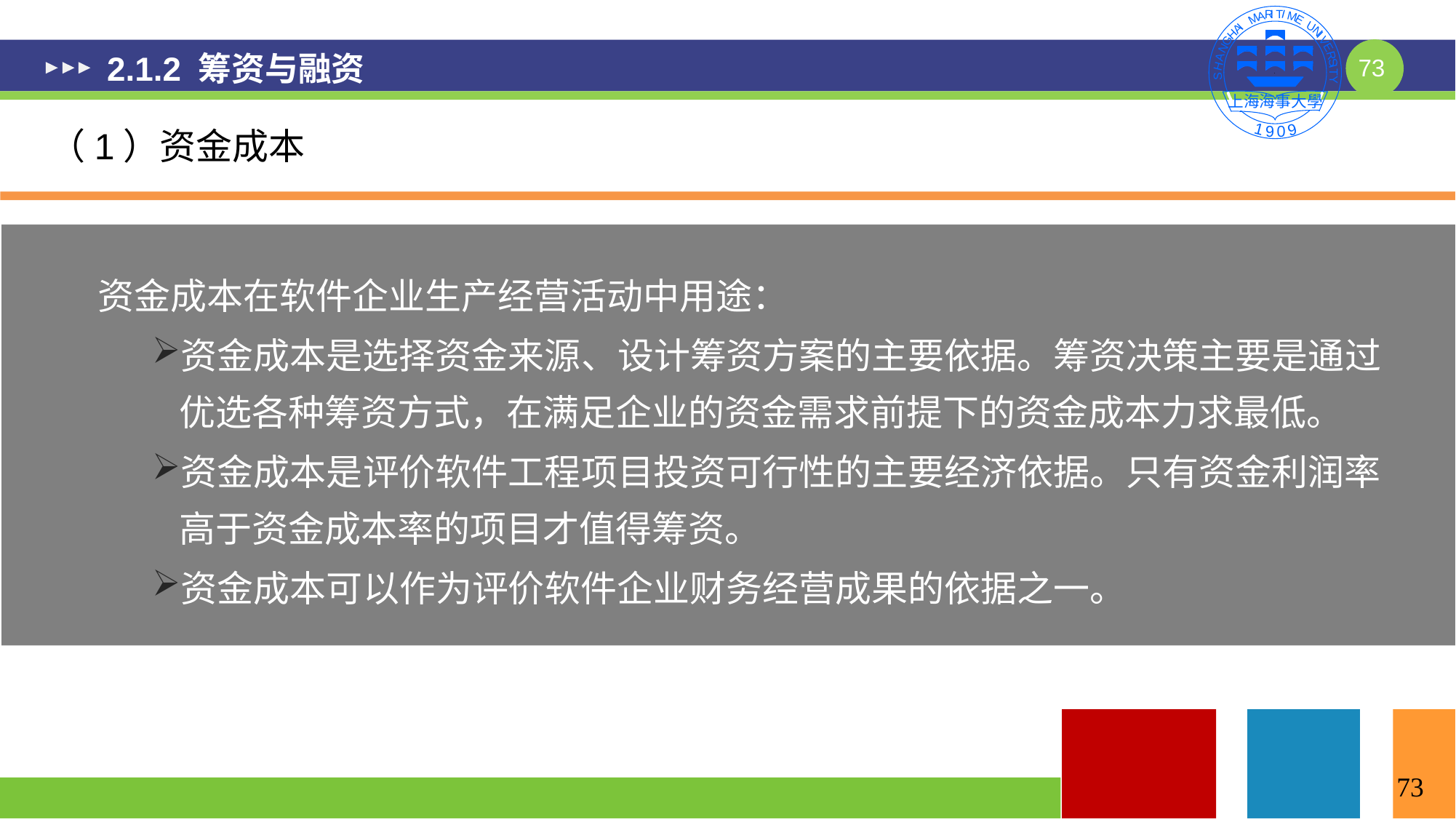

# 2.1.2 筹资与融资
（1）资金成本

资金成本在软件企业生产经营活动中用途：
资金成本是选择资金来源、设计筹资方案的主要依据。筹资决策主要是通过优选各种筹资方式，在满足企业的资金需求前提下的资金成本力求最低。
资金成本是评价软件工程项目投资可行性的主要经济依据。只有资金利润率高于资金成本率的项目才值得筹资。
资金成本可以作为评价软件企业财务经营成果的依据之一。

73

73